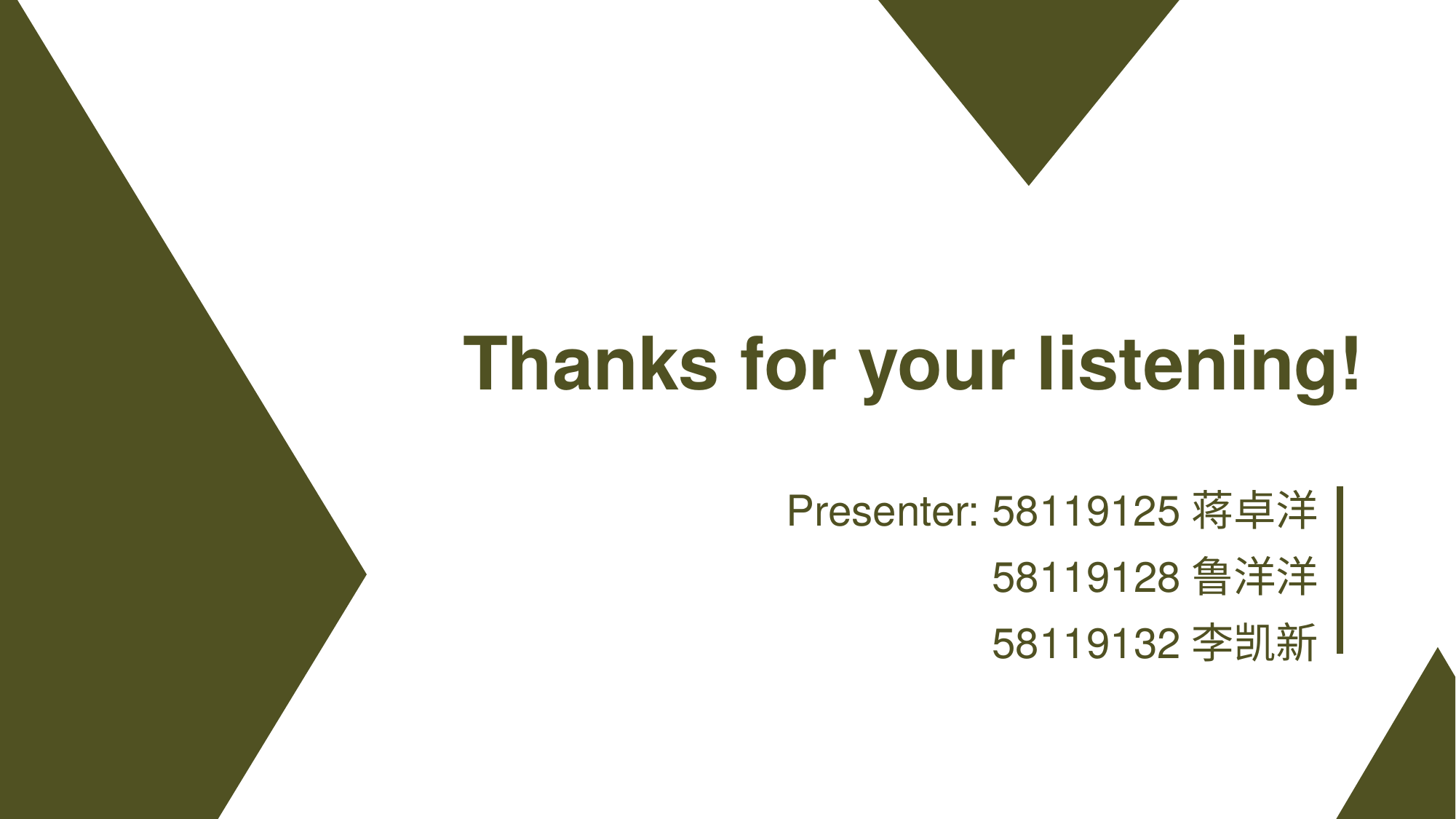

Thanks for your listening!
Presenter: 58119125蒋卓洋
58119128鲁洋洋
58119132李凯新